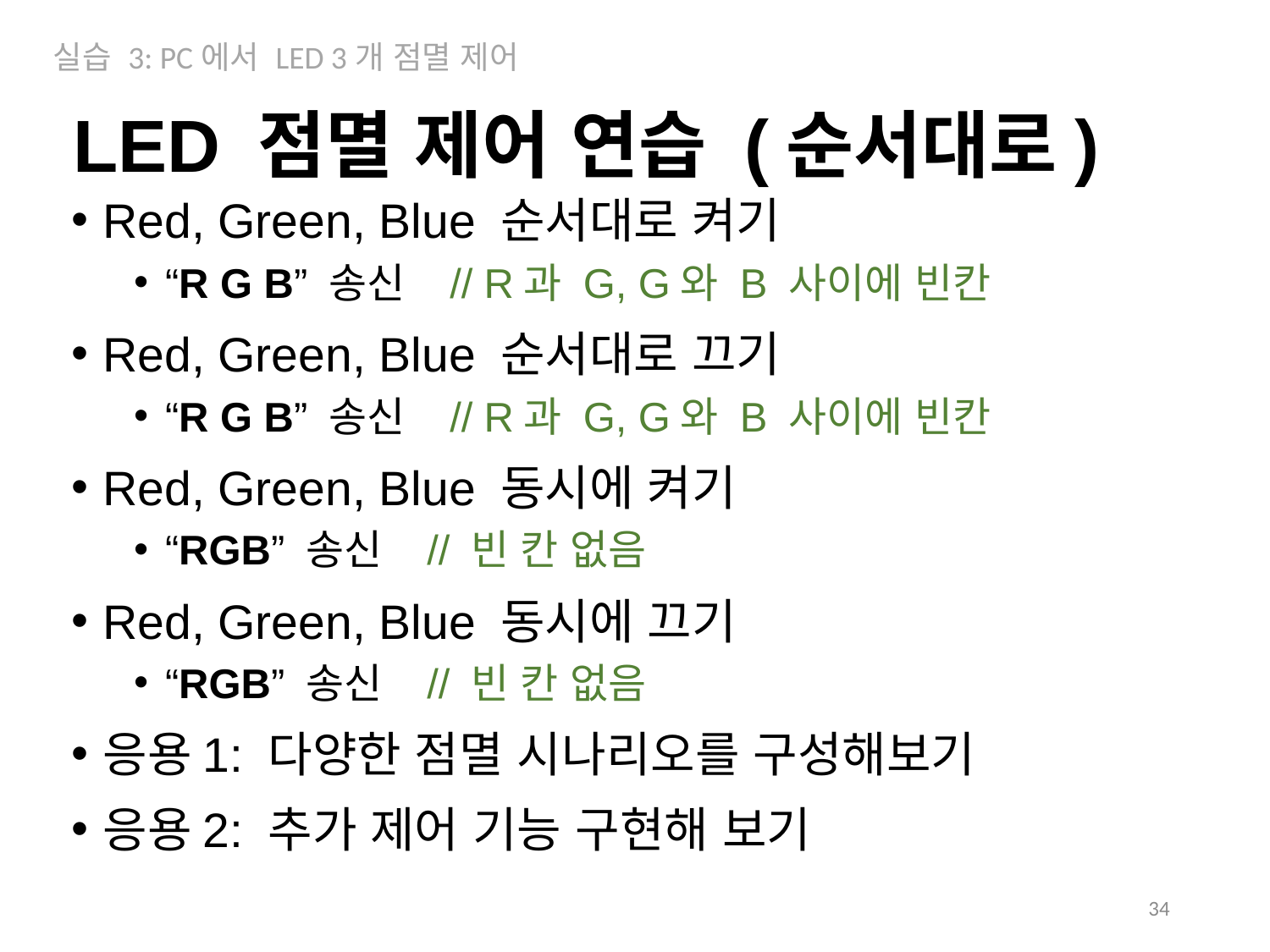

실습 3: PC에서 LED 3개 점멸 제어
LED 점멸 제어 연습 (순서대로)
Red, Green, Blue 순서대로 켜기
“R G B” 송신   // R과 G, G와 B 사이에 빈칸
Red, Green, Blue 순서대로 끄기
“R G B” 송신   // R과 G, G와 B 사이에 빈칸
Red, Green, Blue 동시에 켜기
“RGB” 송신   // 빈 칸 없음
Red, Green, Blue 동시에 끄기
“RGB” 송신   // 빈 칸 없음
응용1: 다양한 점멸 시나리오를 구성해보기
응용2: 추가 제어 기능 구현해 보기

34